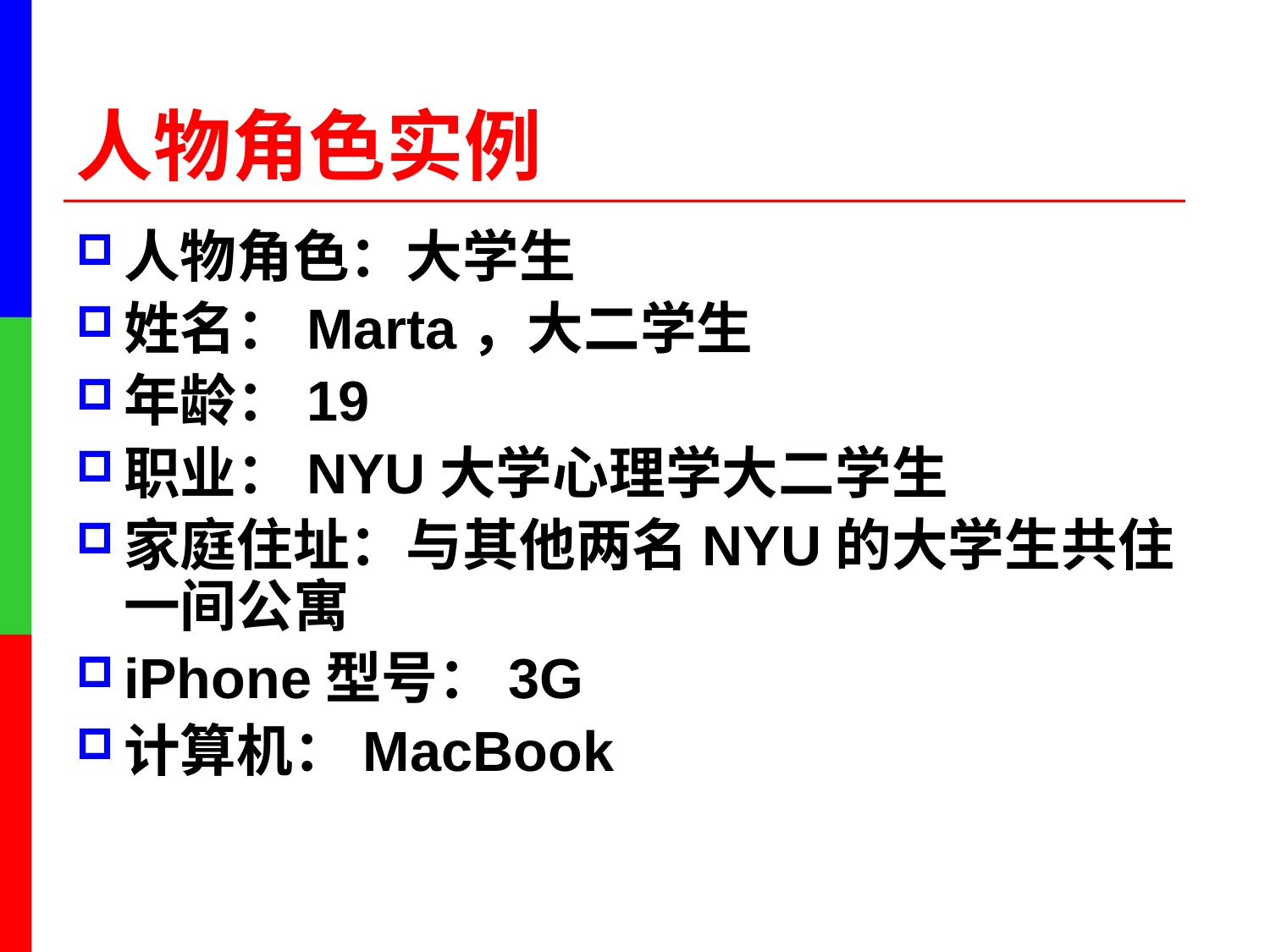

# 人物角色实例
人物角色：大学生
姓名：Marta，大二学生
年龄：19
职业：NYU大学心理学大二学生
家庭住址：与其他两名NYU的大学生共住一间公寓
iPhone型号：3G
计算机：MacBook